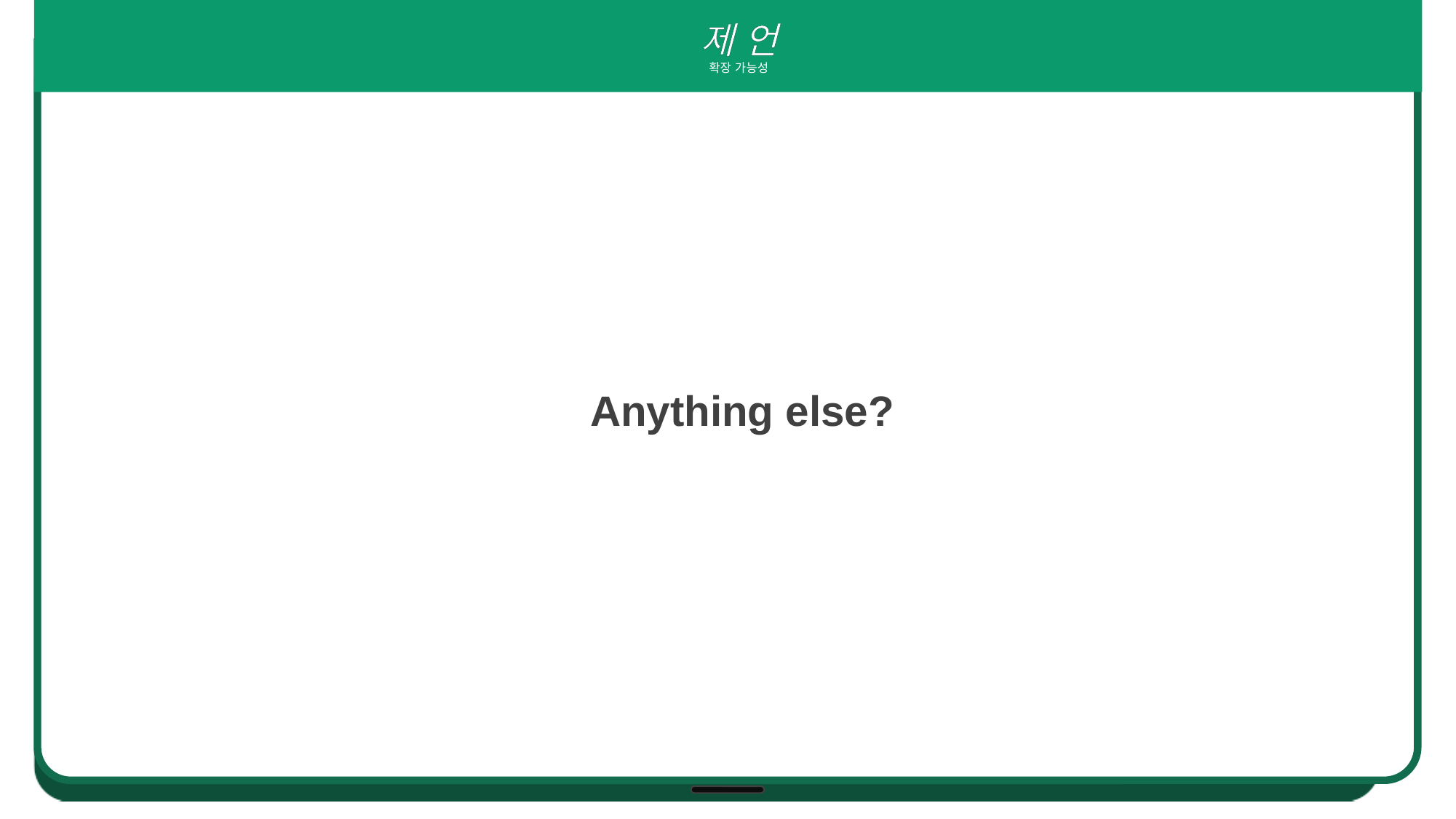

제 언
확장 가능성

러닝 메이트 시스템
유저간 러닝 메이트 등록을 통한 친구 찾기, 지역, 선호 코스 등을 반영
회원 가입 시 거주지, 성별, 프로필 사진 등의 정보를 선택 옵션으로 받아 유저 프로필 제작
2.  랭킹 시스템
유저들이 즐겨찾기로 등록한 횟수가 많은 코스를 상위에 노출시키는 랭킹 시스템 도입
Anything else?
3.  내가 등록한 코스 일괄 관리 시스템
내가 등록한 코스라면 즐겨찾기 등록을 하지 않아도 한 화면에서 일괄적으로 관리가 가능하게끔 변경
4.  펫 어플리케이션 확장
런닝 코스를 넘어 반려견 산책 코스 저장을 위한 어플리케이션 확장 가능